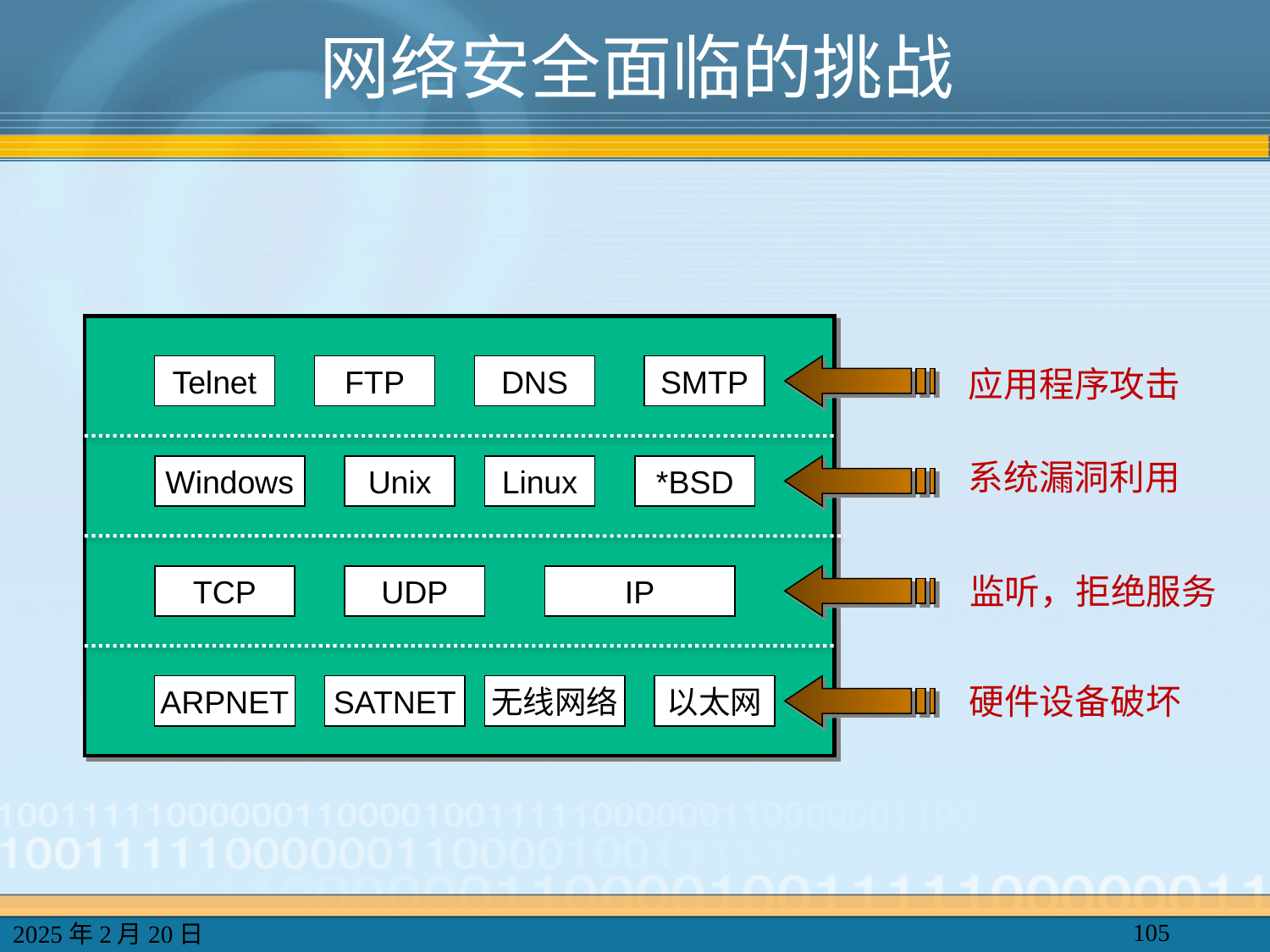

网络安全面临的挑战

Telnet
FTP
DNS
SMTP

应用程序攻击

系统漏洞利用
Windows
Unix
Linux
*BSD

监听，拒绝服务
TCP
UDP
IP

硬件设备破坏
ARPNET
SATNET
无线网络
以太网

105
2025年2月20日